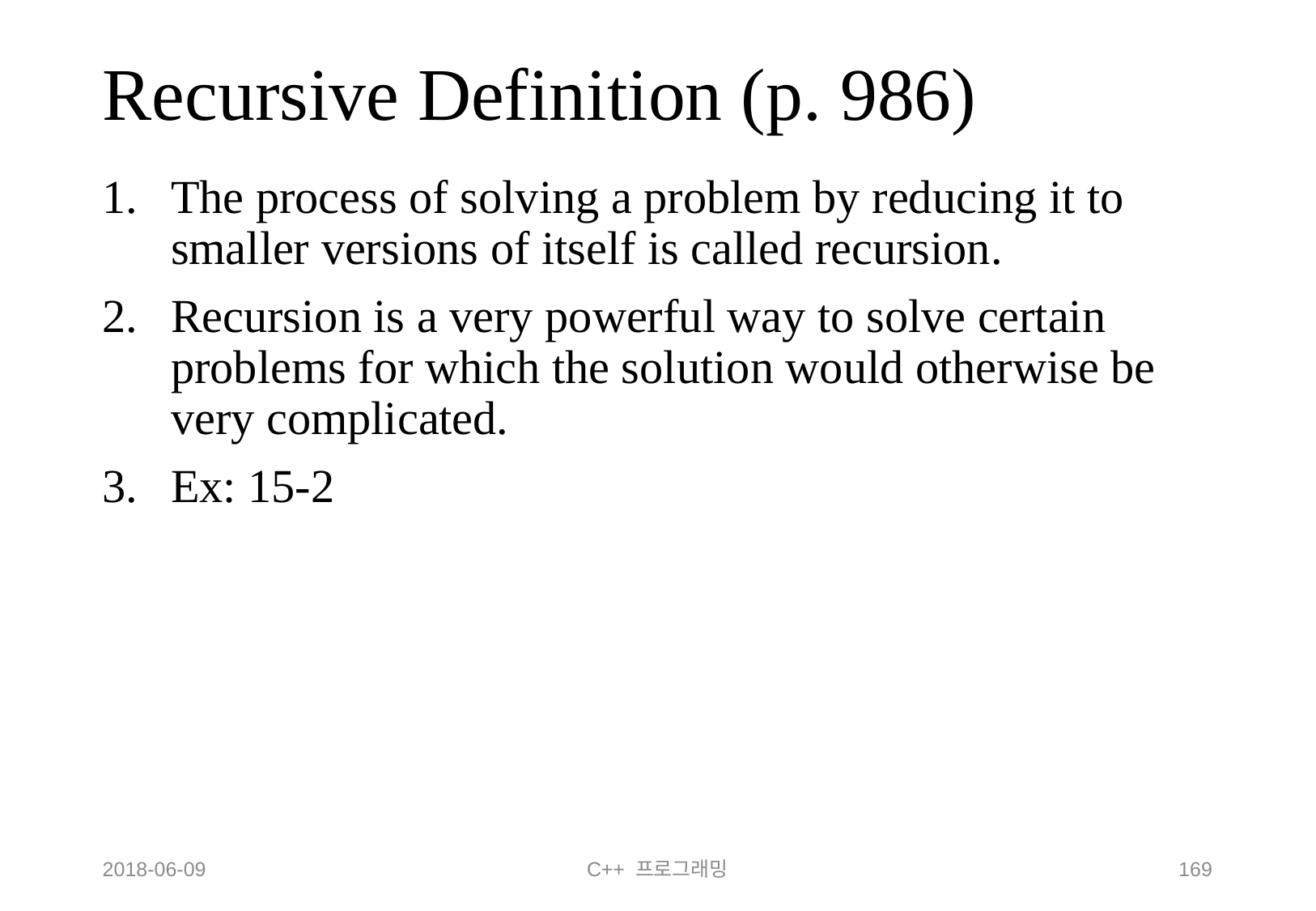

# Recursive Definition (p. 986)
The process of solving a problem by reducing it to smaller versions of itself is called recursion.
Recursion is a very powerful way to solve certain problems for which the solution would otherwise be very complicated.
Ex: 15-2
2018-06-09
C++ 프로그래밍
169